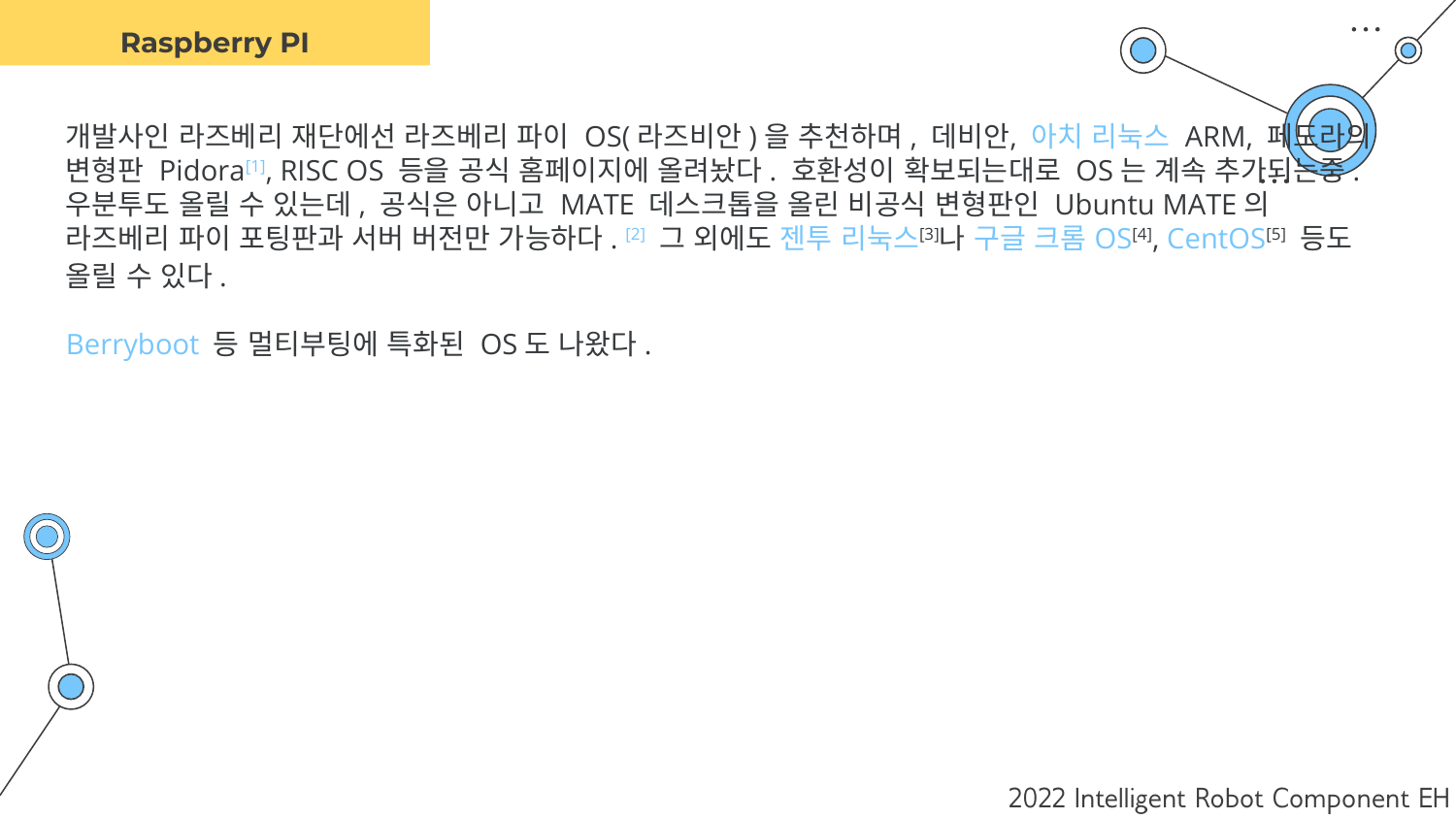

Raspberry PI
개발사인 라즈베리 재단에선 라즈베리 파이 OS(라즈비안)을 추천하며, 데비안, 아치 리눅스 ARM, 페도라의 변형판 Pidora[1], RISC OS 등을 공식 홈페이지에 올려놨다. 호환성이 확보되는대로 OS는 계속 추가되는중. 우분투도 올릴 수 있는데, 공식은 아니고 MATE 데스크톱을 올린 비공식 변형판인 Ubuntu MATE의 라즈베리 파이 포팅판과 서버 버전만 가능하다. [2] 그 외에도 젠투 리눅스[3]나 구글 크롬 OS[4], CentOS[5] 등도 올릴 수 있다.
Berryboot 등 멀티부팅에 특화된 OS도 나왔다.
2022 Intelligent Robot Component EH